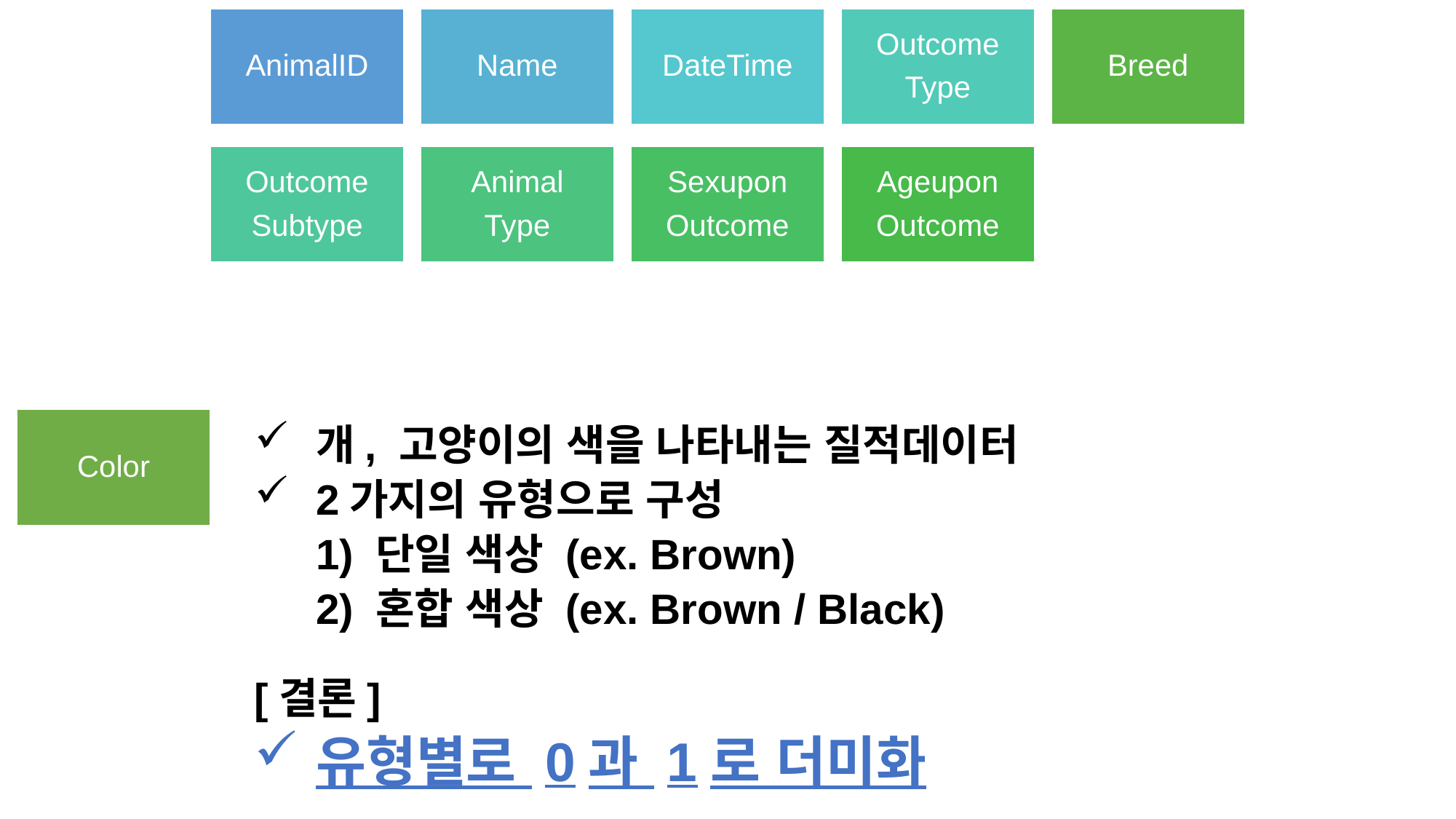

AnimalID
Name
DateTime
Outcome
Type
Breed
Outcome
Subtype
Animal
Type
Sexupon
Outcome
Ageupon
Outcome
Color
개, 고양이의 색을 나타내는 질적데이터
2가지의 유형으로 구성
1) 단일 색상 (ex. Brown)
2) 혼합 색상 (ex. Brown / Black)

[결론]
유형별로 0과 1로 더미화